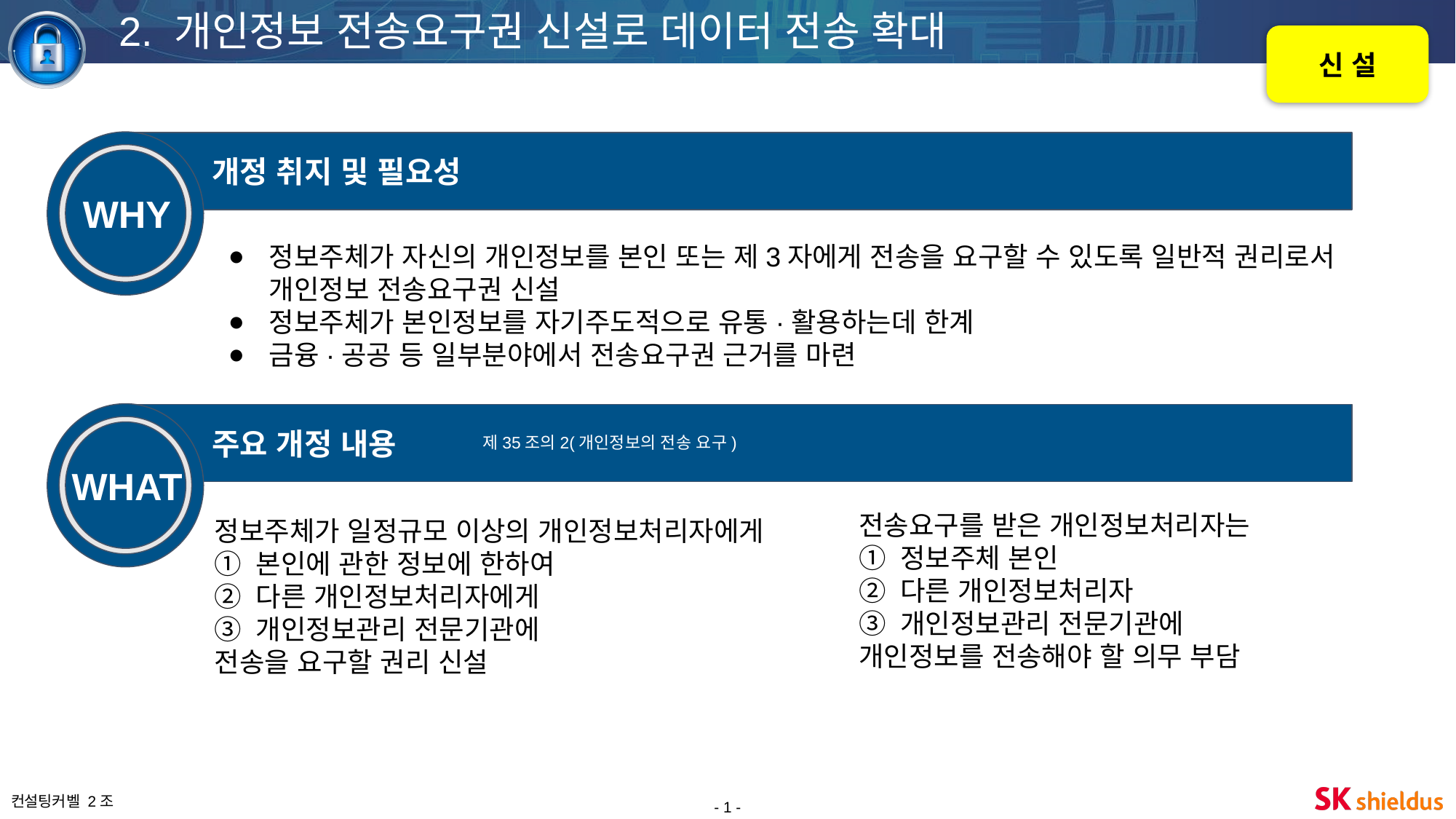

2. 개인정보 전송요구권 신설로 데이터 전송 확대

신 설
개정 취지 및 필요성

WHY

정보주체가 자신의 개인정보를 본인 또는 제3자에게 전송을 요구할 수 있도록 일반적 권리로서 개인정보 전송요구권 신설
정보주체가 본인정보를 자기주도적으로 유통·활용하는데 한계
금융·공공 등 일부분야에서 전송요구권 근거를 마련
주요 개정 내용

WHAT
제35조의2(개인정보의 전송 요구)

전송요구를 받은 개인정보처리자는
① 정보주체 본인
② 다른 개인정보처리자
③ 개인정보관리 전문기관에
개인정보를 전송해야 할 의무 부담
정보주체가 일정규모 이상의 개인정보처리자에게
① 본인에 관한 정보에 한하여
② 다른 개인정보처리자에게
③ 개인정보관리 전문기관에
전송을 요구할 권리 신설
- 1 -